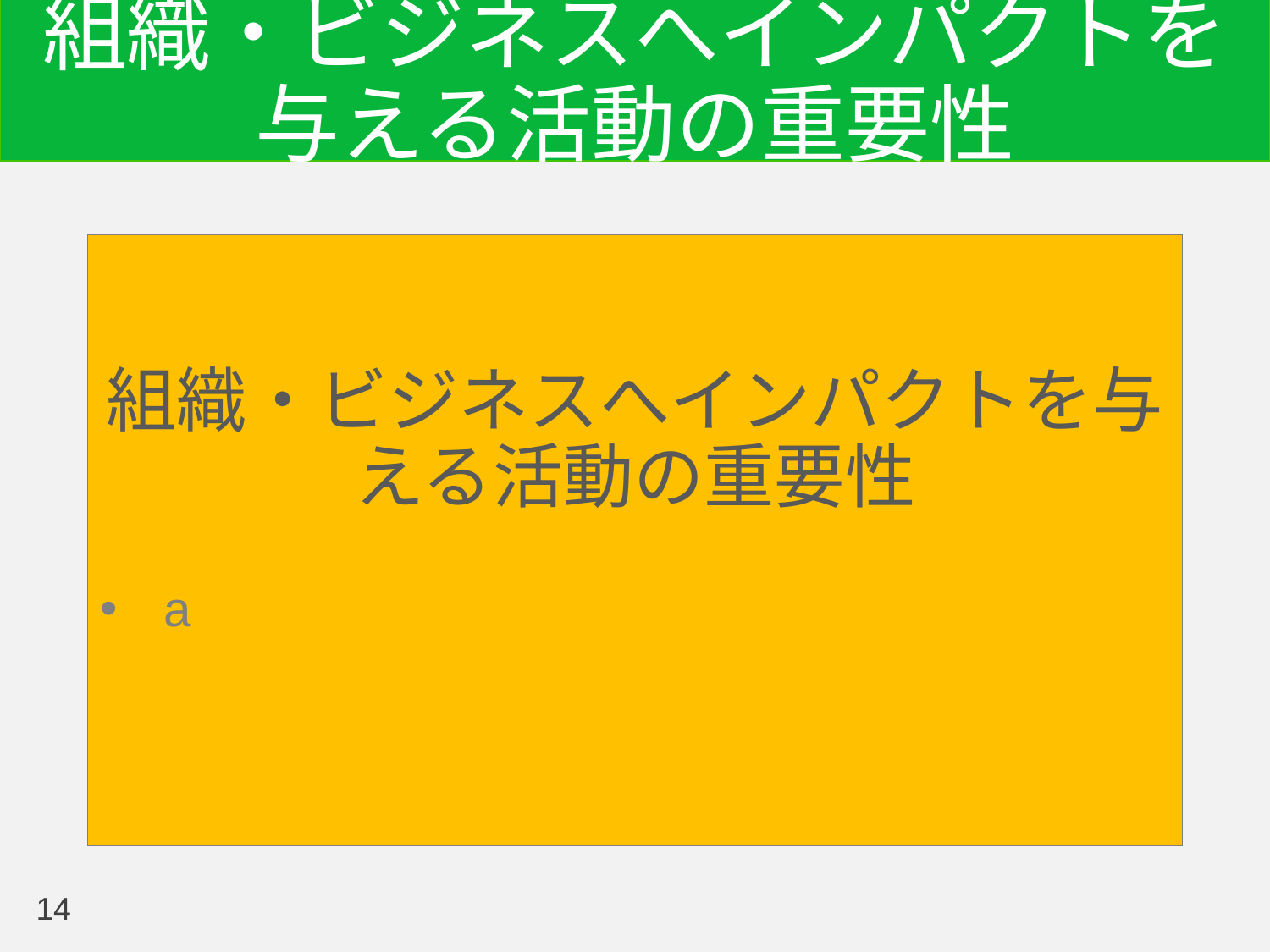

# 組織・ビジネスへインパクトを与える活動の重要性
組織・ビジネスへインパクトを与える活動の重要性

a

14